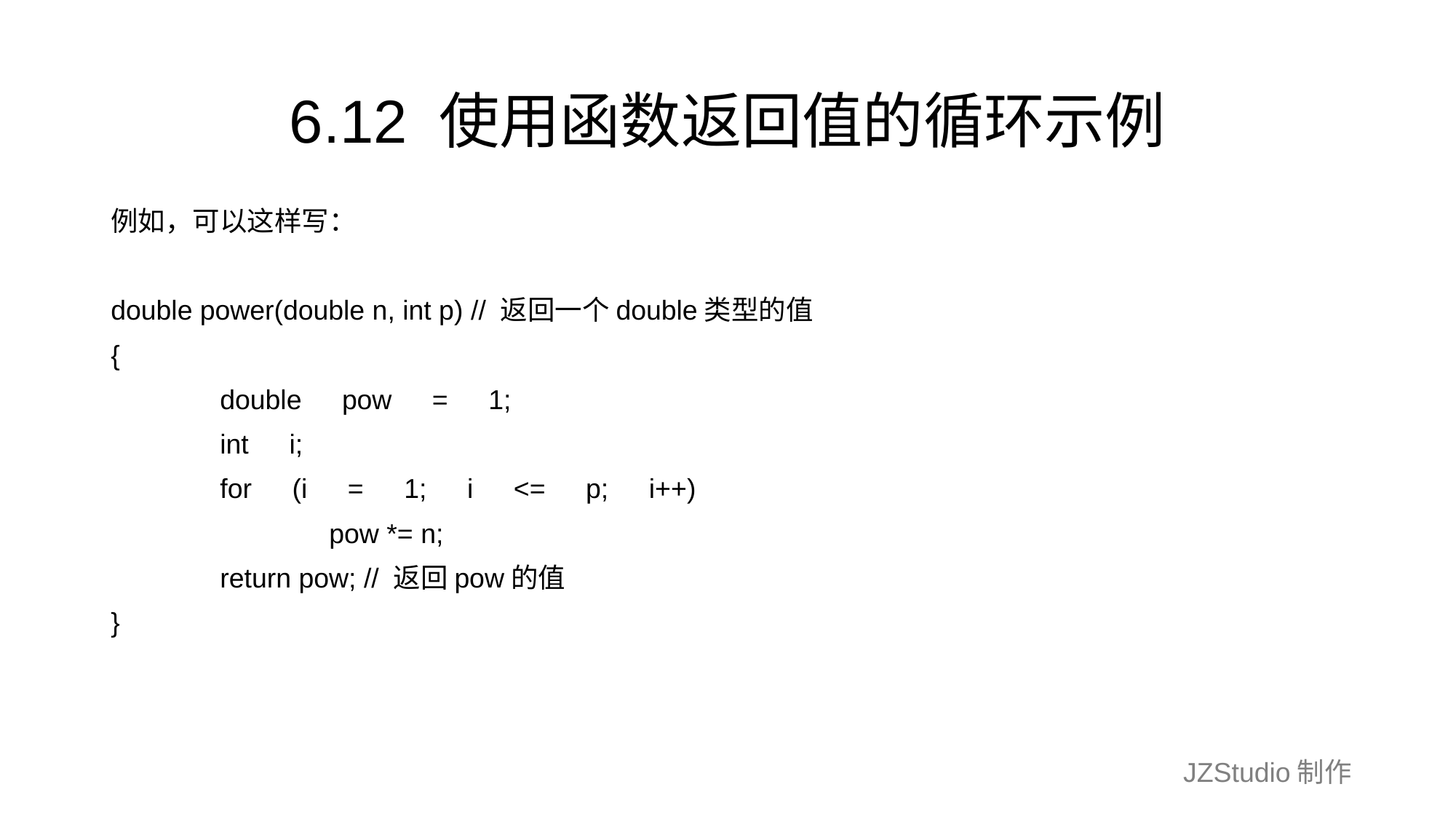

# 6.12 使用函数返回值的循环示例
例如，可以这样写：

double power(double n, int p) // 返回一个double类型的值
{
	double　pow　=　1;
	int　i;
	for　(i　=　1;　i　<=　p;　i++)
		pow *= n;
	return pow; // 返回pow的值
}